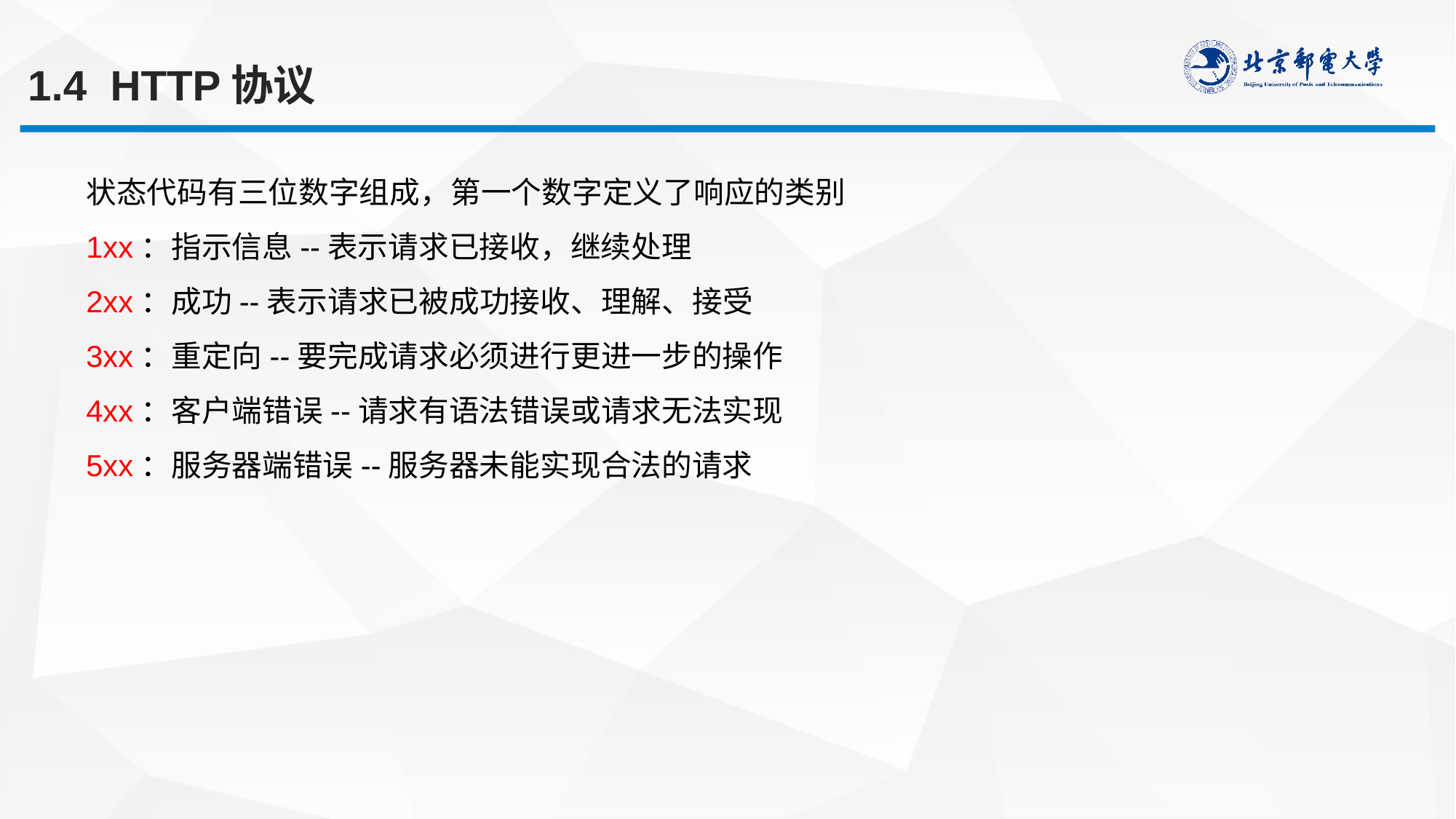

1.4  HTTP协议

状态代码有三位数字组成，第一个数字定义了响应的类别
1xx：指示信息--表示请求已接收，继续处理
2xx：成功--表示请求已被成功接收、理解、接受
3xx：重定向--要完成请求必须进行更进一步的操作
4xx：客户端错误--请求有语法错误或请求无法实现
5xx：服务器端错误--服务器未能实现合法的请求